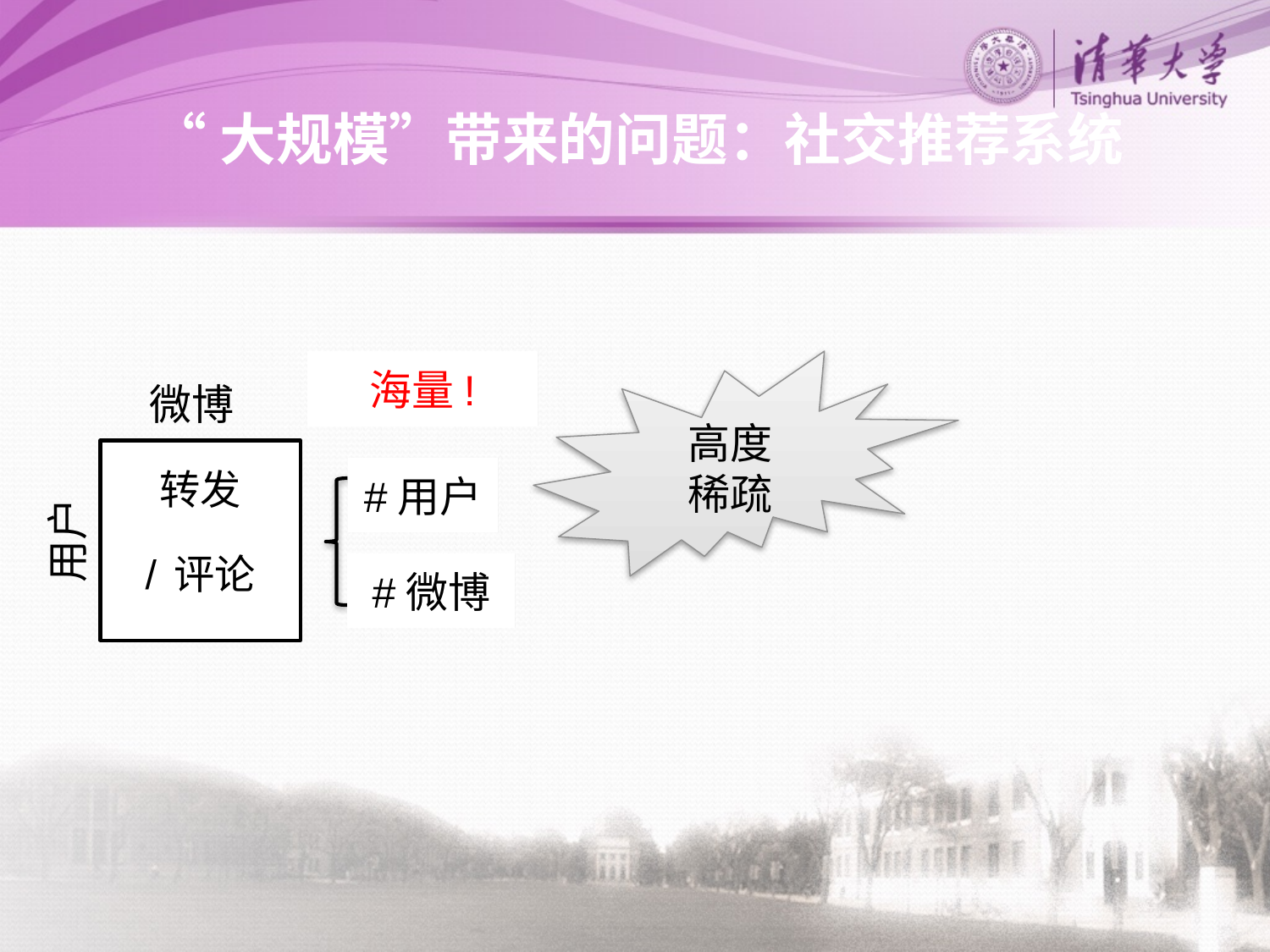

# “大规模”带来的问题：社交推荐系统
海量!
高度
稀疏
微博
转发
/评论
#用户

用户
#微博